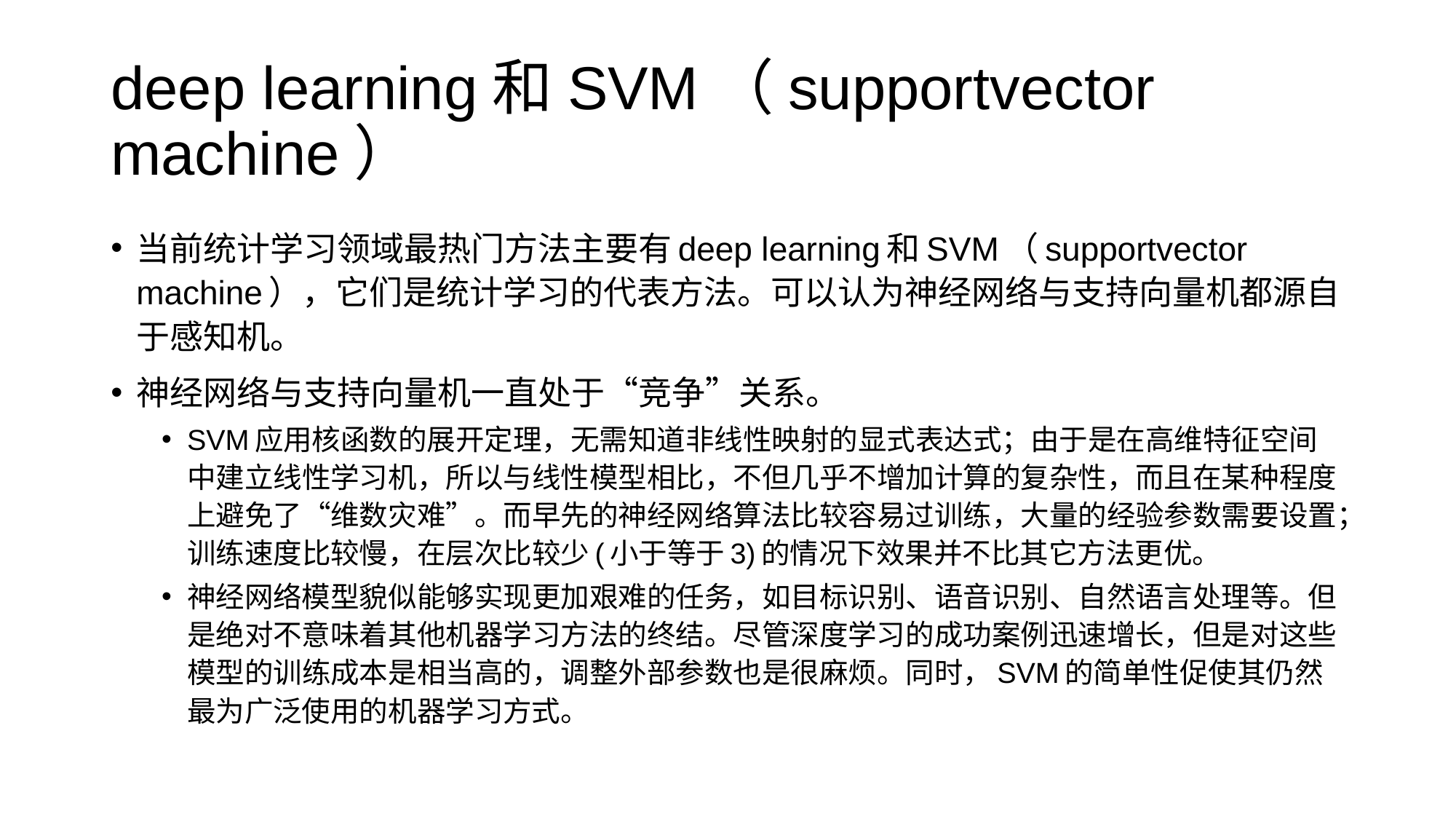

# deep learning和SVM（supportvector machine）
当前统计学习领域最热门方法主要有deep learning和SVM（supportvector machine），它们是统计学习的代表方法。可以认为神经网络与支持向量机都源自于感知机。
神经网络与支持向量机一直处于“竞争”关系。
SVM应用核函数的展开定理，无需知道非线性映射的显式表达式；由于是在高维特征空间中建立线性学习机，所以与线性模型相比，不但几乎不增加计算的复杂性，而且在某种程度上避免了“维数灾难”。而早先的神经网络算法比较容易过训练，大量的经验参数需要设置；训练速度比较慢，在层次比较少(小于等于3)的情况下效果并不比其它方法更优。
神经网络模型貌似能够实现更加艰难的任务，如目标识别、语音识别、自然语言处理等。但是绝对不意味着其他机器学习方法的终结。尽管深度学习的成功案例迅速增长，但是对这些模型的训练成本是相当高的，调整外部参数也是很麻烦。同时，SVM的简单性促使其仍然最为广泛使用的机器学习方式。